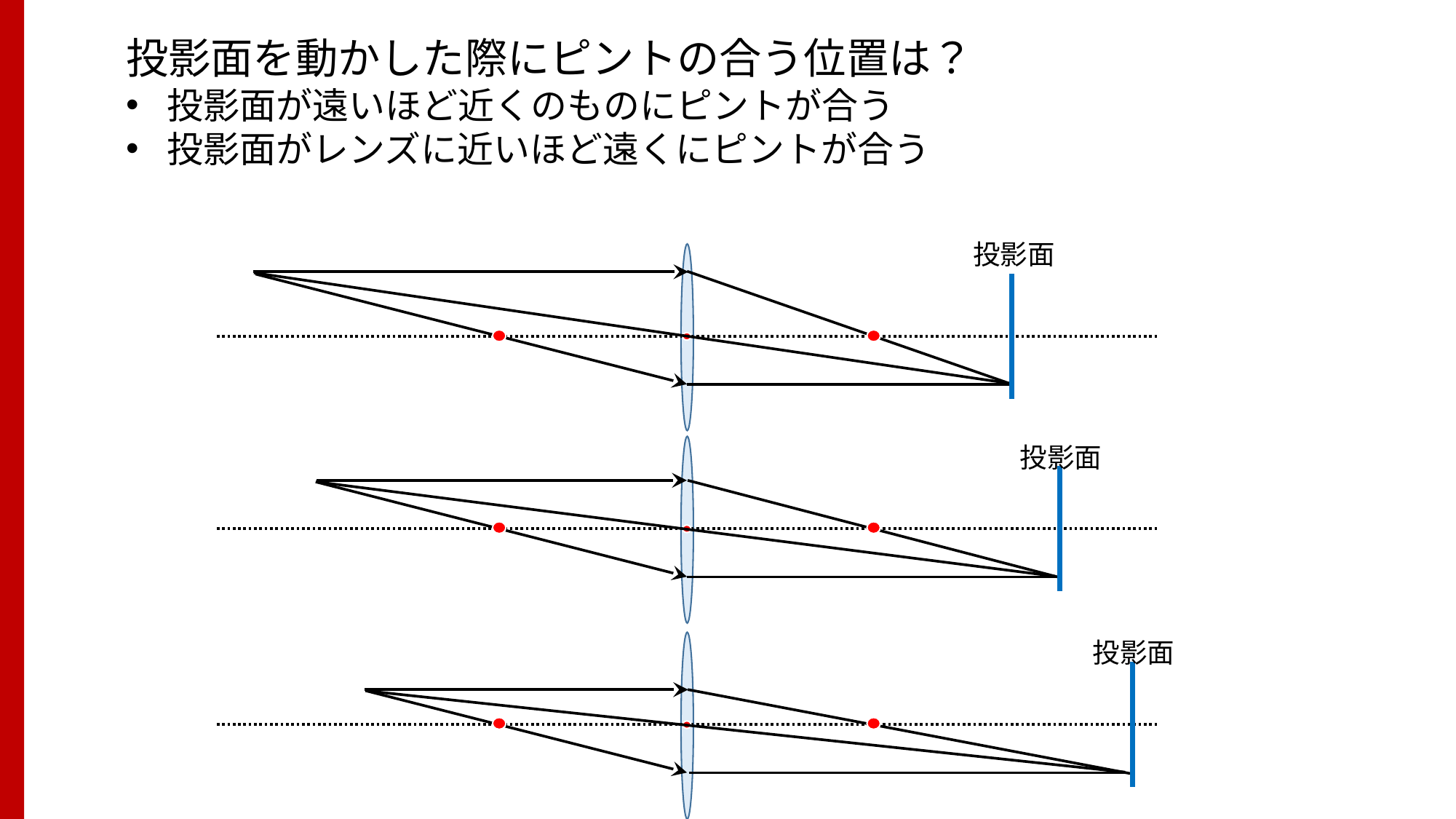

投影面を動かした際にピントの合う位置は？
投影面が遠いほど近くのものにピントが合う
投影面がレンズに近いほど遠くにピントが合う
投影面

投影面

投影面